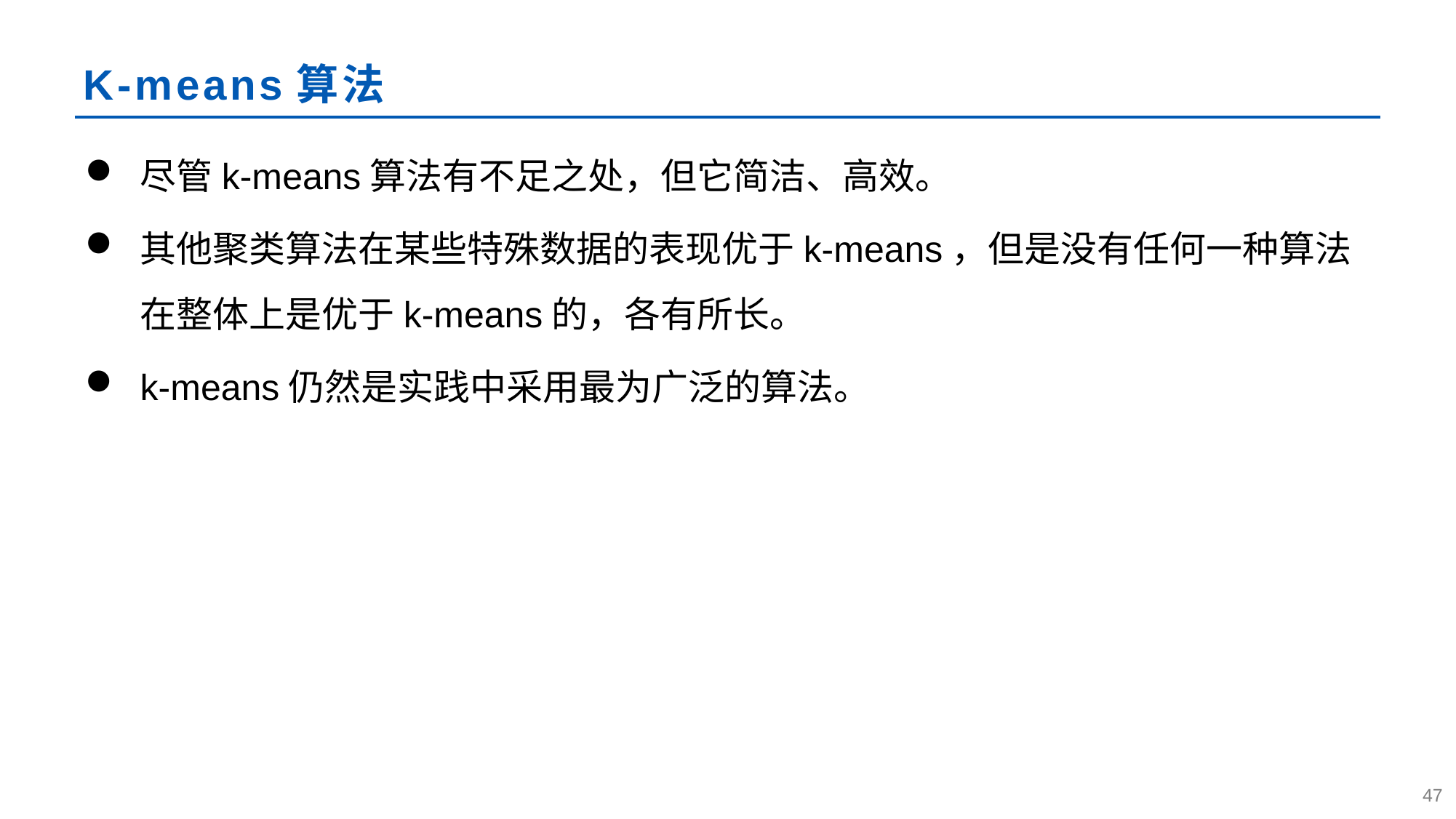

# K-means算法
尽管k-means算法有不足之处，但它简洁、高效。
其他聚类算法在某些特殊数据的表现优于k-means，但是没有任何一种算法在整体上是优于k-means的，各有所长。
k-means仍然是实践中采用最为广泛的算法。
47